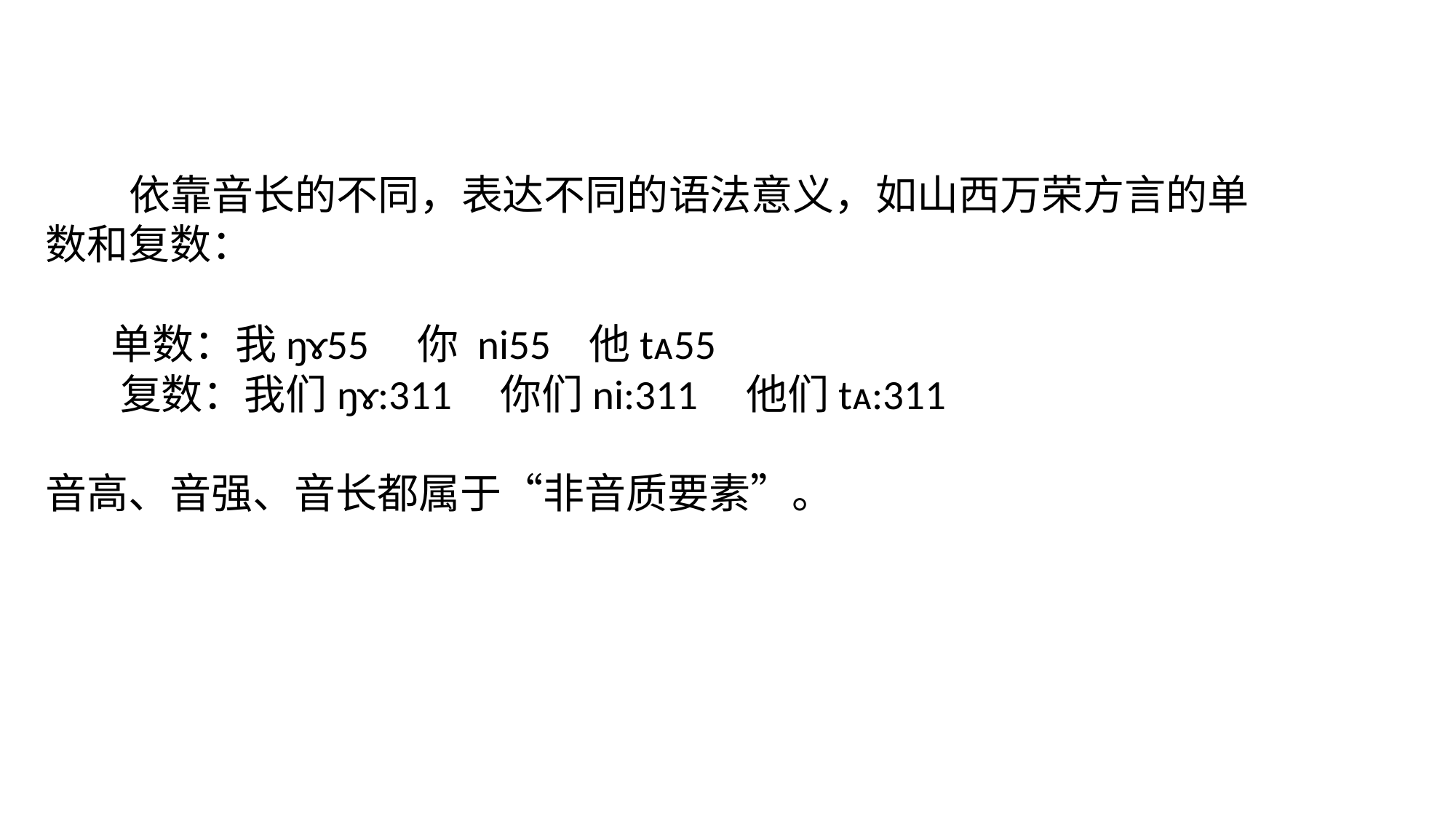

依靠音长的不同，表达不同的语法意义，如山西万荣方言的单数和复数：

      单数：我ŋɤ55    你 ni55   他tᴀ55
       复数：我们ŋɤ:311    你们ni:311    他们tᴀ:311

音高、音强、音长都属于“非音质要素”。